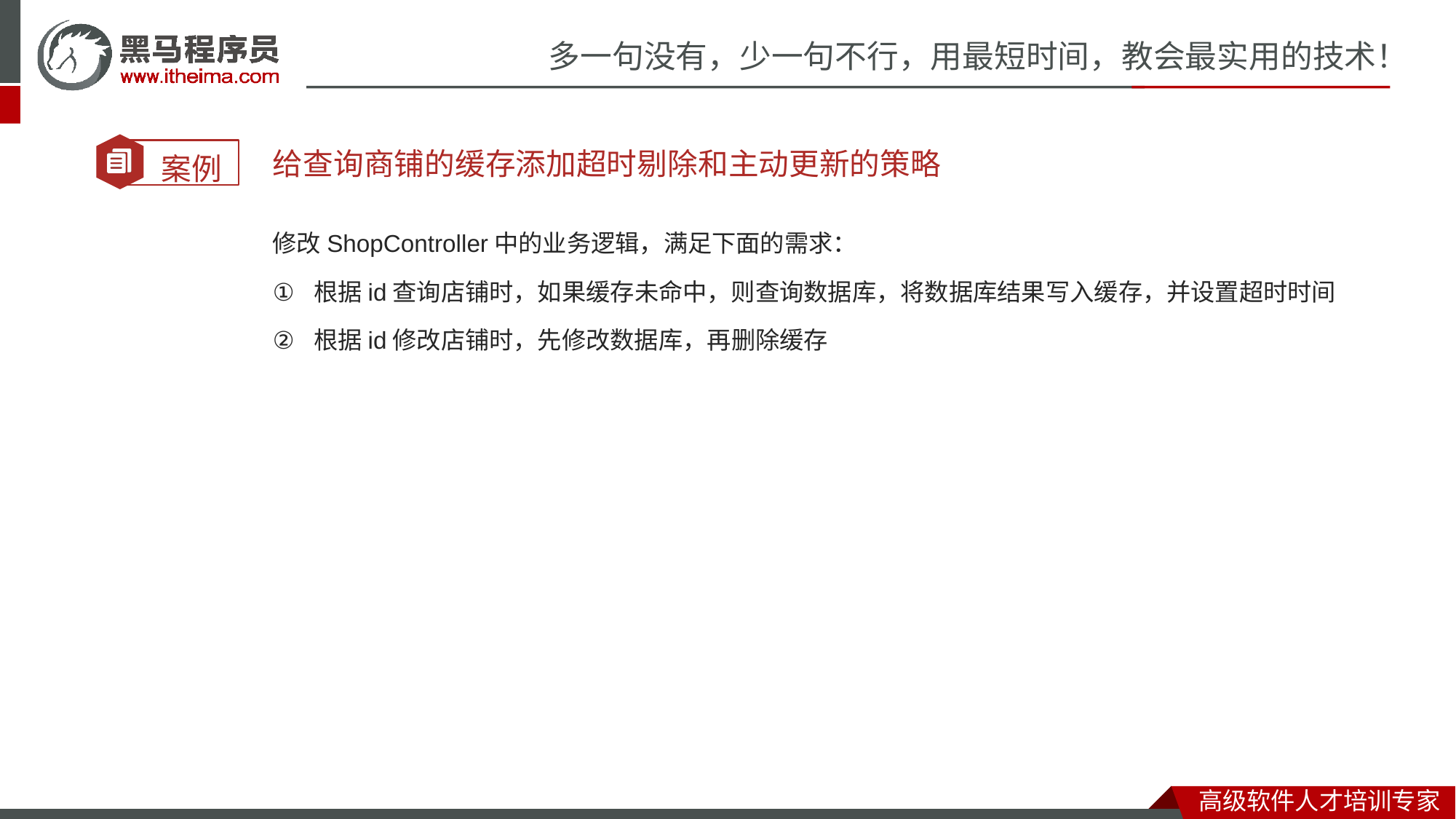

给查询商铺的缓存添加超时剔除和主动更新的策略
修改ShopController中的业务逻辑，满足下面的需求：
根据id查询店铺时，如果缓存未命中，则查询数据库，将数据库结果写入缓存，并设置超时时间
根据id修改店铺时，先修改数据库，再删除缓存